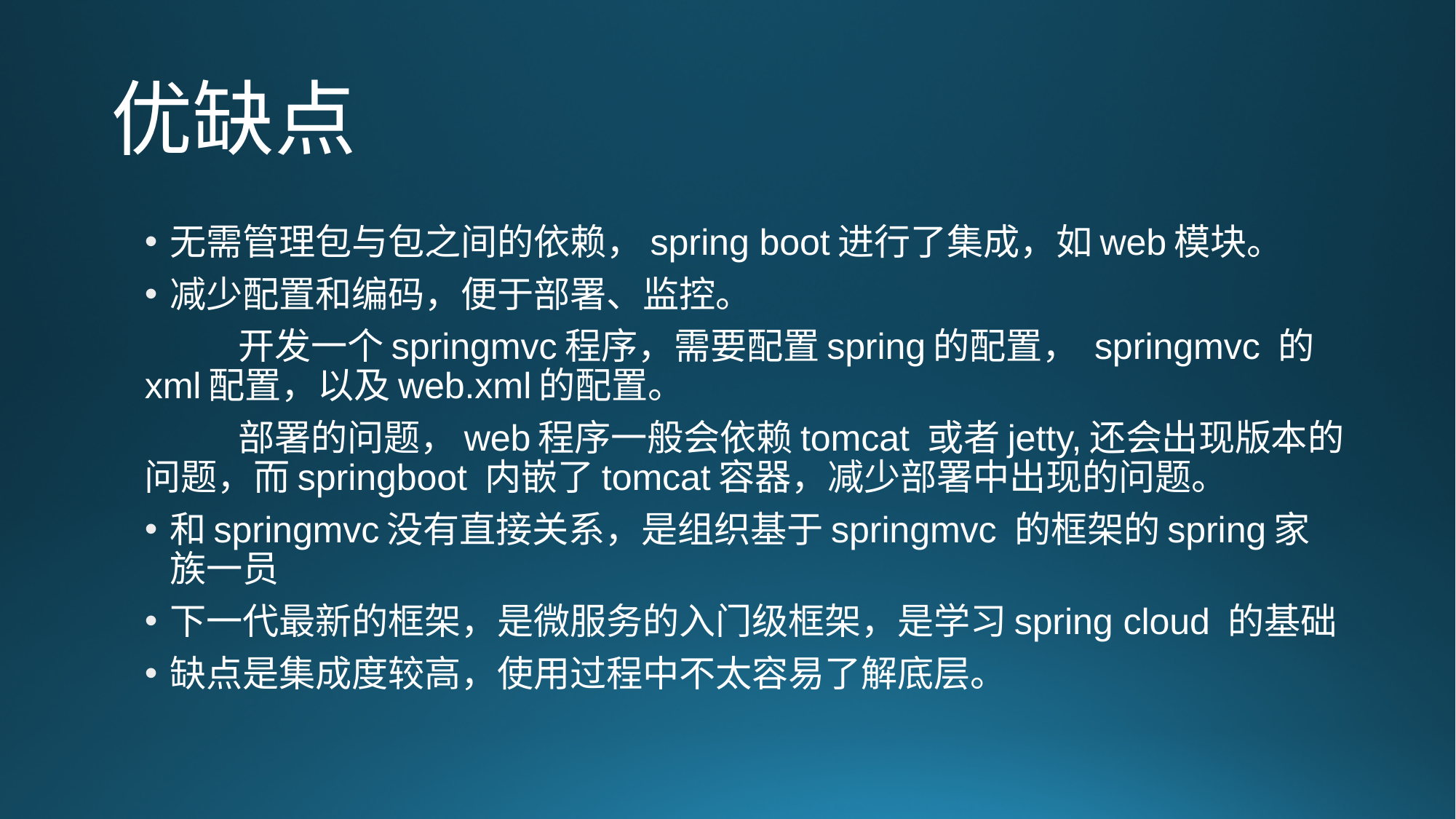

# 优缺点
无需管理包与包之间的依赖，spring boot进行了集成，如web模块。
减少配置和编码，便于部署、监控。
	开发一个springmvc程序，需要配置spring的配置， springmvc 的xml配置，以及web.xml的配置。
	部署的问题，web程序一般会依赖tomcat 或者jetty,还会出现版本的问题，而springboot 内嵌了tomcat容器，减少部署中出现的问题。
和springmvc没有直接关系，是组织基于springmvc 的框架的spring家族一员
下一代最新的框架，是微服务的入门级框架，是学习spring cloud 的基础
缺点是集成度较高，使用过程中不太容易了解底层。